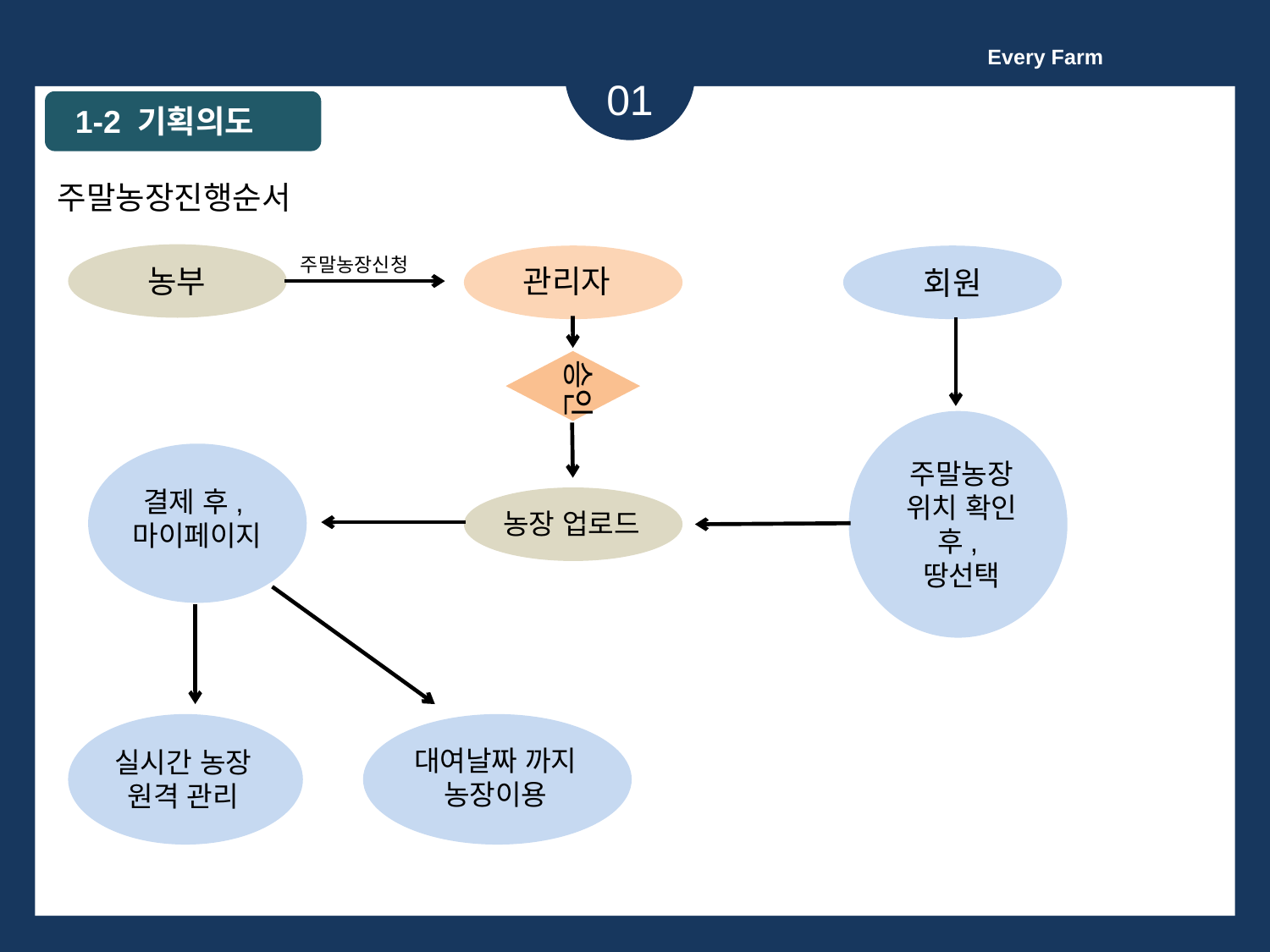

Every Farm
01

  1-2 기획의도

주말농장진행순서

주말농장신청

농부
관리자
회원
승인

주말농장 위치 확인 후,
땅선택
결제 후,
마이페이지

농장 업로드

대여날짜 까지 농장이용
실시간 농장 원격 관리